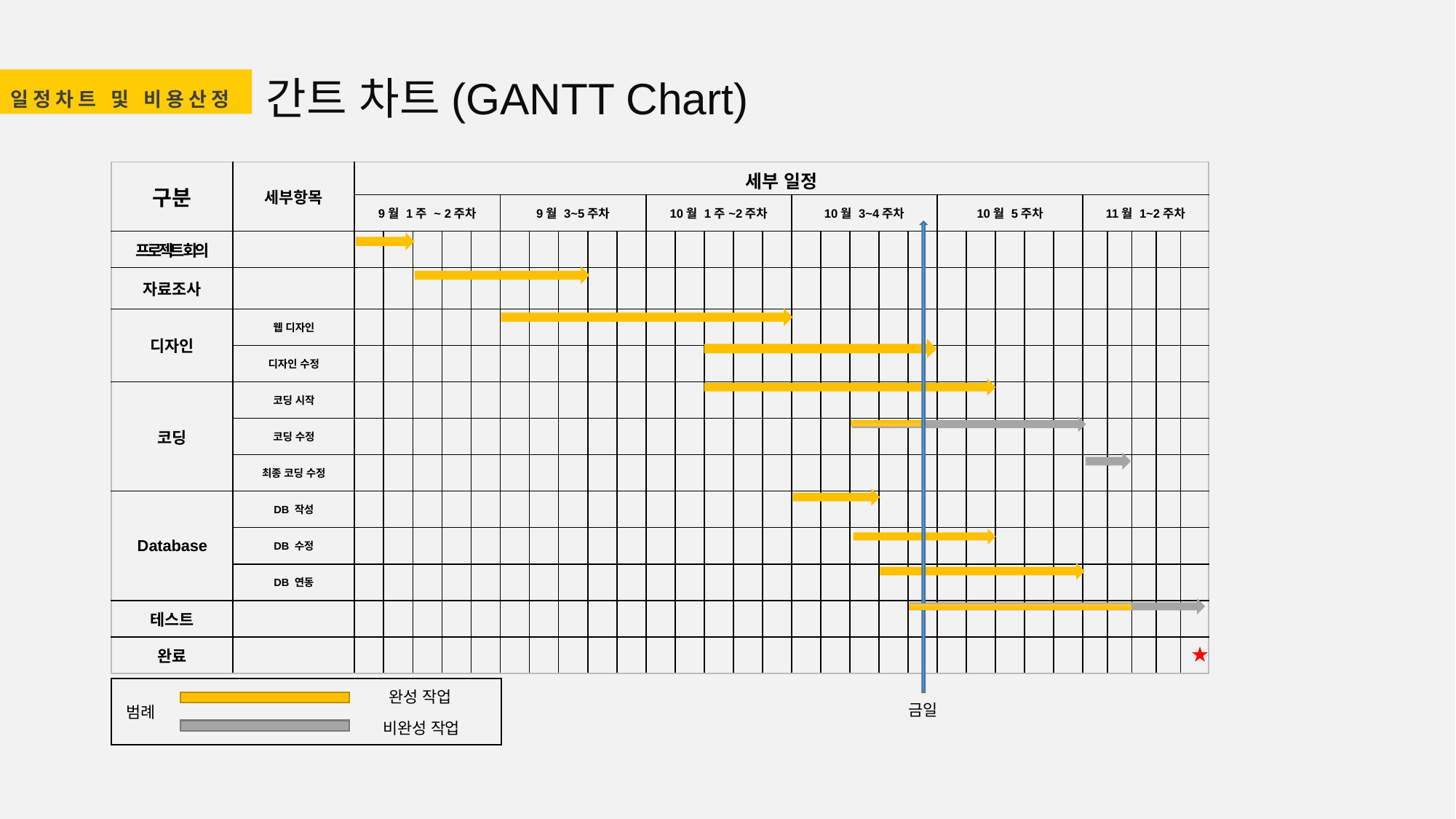

간트 차트(GANTT Chart)
일정차트 및 비용산정

| 구분 | 세부항목 | 세부 일정 |  |  |  |  |  |  |  |  |  |  |  |  |  |  |  |  |  |  |  |  |  |  |  |  |  |  |  |  |  |
| --- | --- | --- | --- | --- | --- | --- | --- | --- | --- | --- | --- | --- | --- | --- | --- | --- | --- | --- | --- | --- | --- | --- | --- | --- | --- | --- | --- | --- | --- | --- | --- |
|  |  | 9월 1주 ~ 2주차 |  |  |  |  | 9월 3~5주차 |  |  |  |  | 10월 1주~2주차 |  |  |  |  | 10월 3~4주차 |  |  |  |  | 10월 5주차 |  |  |  |  | 11월 1~2주차 |  |  |  |  |
| 프로젝트 회의 |  |  |  |  |  |  |  |  |  |  |  |  |  |  |  |  |  |  |  |  |  |  |  |  |  |  |  |  |  |  |  |
| 자료조사 |  |  |  |  |  |  |  |  |  |  |  |  |  |  |  |  |  |  |  |  |  |  |  |  |  |  |  |  |  |  |  |
| 디자인 | 웹 디자인 |  |  |  |  |  |  |  |  |  |  |  |  |  |  |  |  |  |  |  |  |  |  |  |  |  |  |  |  |  |  |
|  | 디자인 수정 |  |  |  |  |  |  |  |  |  |  |  |  |  |  |  |  |  |  |  |  |  |  |  |  |  |  |  |  |  |  |
| 코딩 | 코딩 시작 |  |  |  |  |  |  |  |  |  |  |  |  |  |  |  |  |  |  |  |  |  |  |  |  |  |  |  |  |  |  |
|  | 코딩 수정 |  |  |  |  |  |  |  |  |  |  |  |  |  |  |  |  |  |  |  |  |  |  |  |  |  |  |  |  |  |  |
|  | 최종 코딩 수정 |  |  |  |  |  |  |  |  |  |  |  |  |  |  |  |  |  |  |  |  |  |  |  |  |  |  |  |  |  |  |
| Database | DB 작성 |  |  |  |  |  |  |  |  |  |  |  |  |  |  |  |  |  |  |  |  |  |  |  |  |  |  |  |  |  |  |
|  | DB 수정 |  |  |  |  |  |  |  |  |  |  |  |  |  |  |  |  |  |  |  |  |  |  |  |  |  |  |  |  |  |  |
|  | DB 연동 |  |  |  |  |  |  |  |  |  |  |  |  |  |  |  |  |  |  |  |  |  |  |  |  |  |  |  |  |  |  |
| 테스트 |  |  |  |  |  |  |  |  |  |  |  |  |  |  |  |  |  |  |  |  |  |  |  |  |  |  |  |  |  |  |  |
| 완료 |  |  |  |  |  |  |  |  |  |  |  |  |  |  |  |  |  |  |  |  |  |  |  |  |  |  |  |  |  |  | ★ |

완성 작업

금일
범례
비완성 작업